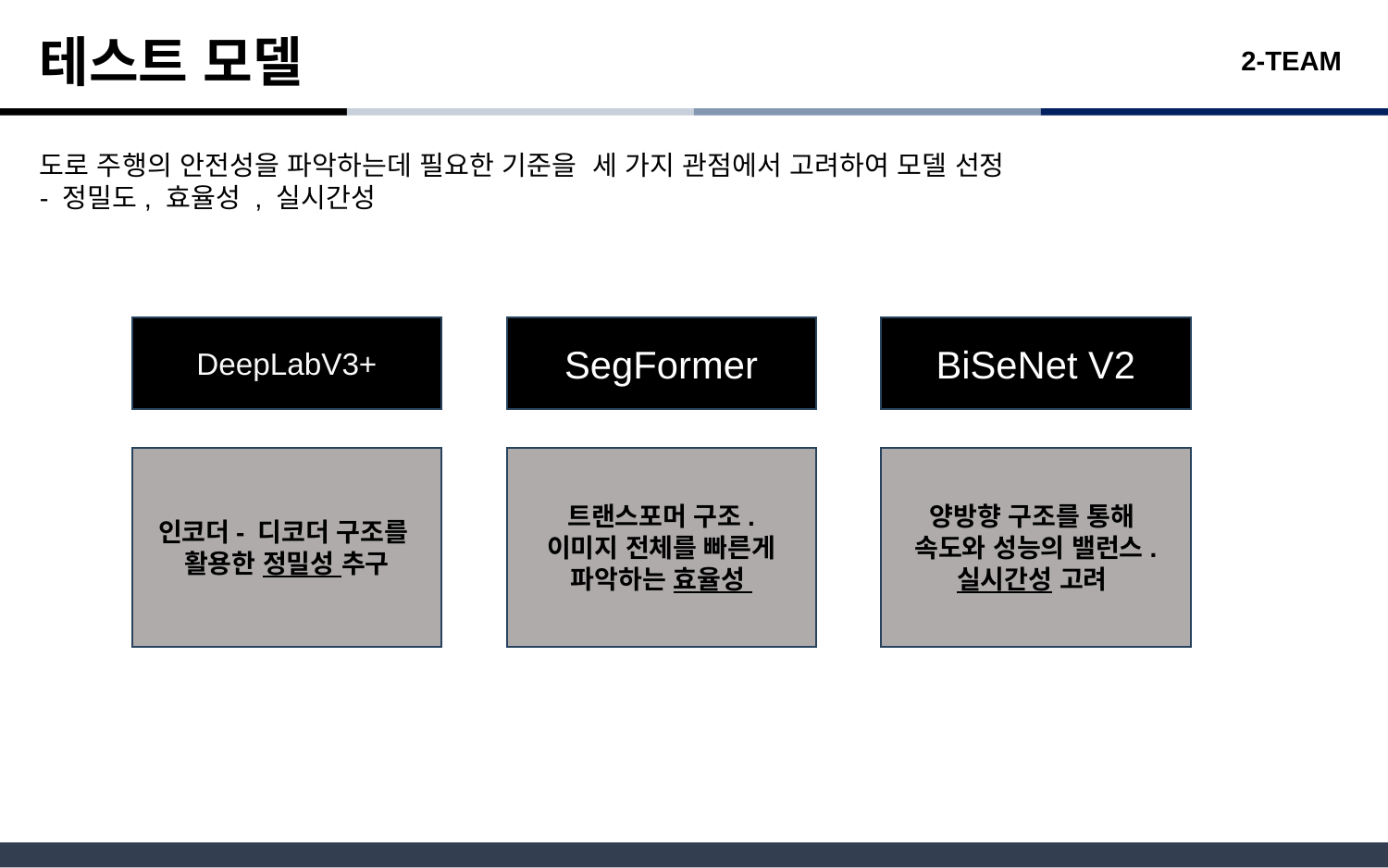

테스트 모델
도로 주행의 안전성을 파악하는데 필요한 기준을  세 가지 관점에서 고려하여 모델 선정
- 정밀도, 효율성 , 실시간성
DeepLabV3+
인코더- 디코더 구조를
활용한 정밀성 추구
SegFormer
트랜스포머 구조.
이미지 전체를 빠른게 파악하는 효율성
BiSeNet V2
양방향 구조를 통해
속도와 성능의 밸런스.
실시간성 고려